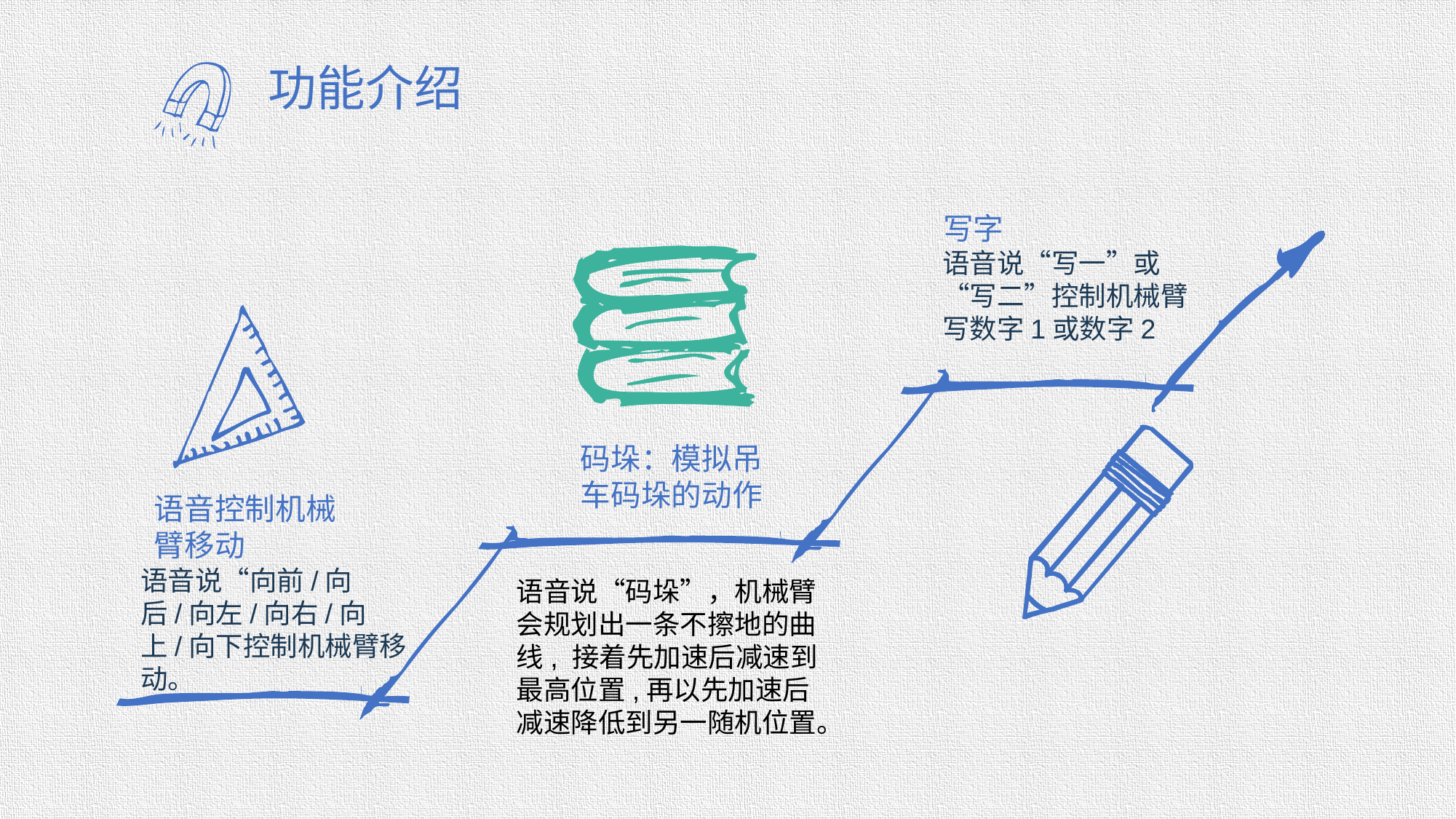

功能介绍

写字
语音说“写一”或“写二”控制机械臂写数字1或数字2

码垛：模拟吊车码垛的动作
语音控制机械臂移动
语音说“向前/向后/向左/向右/向上/向下控制机械臂移动。

语音说“码垛”，机械臂会规划出一条不擦地的曲线, 接着先加速后减速到最高位置,再以先加速后减速降低到另一随机位置。